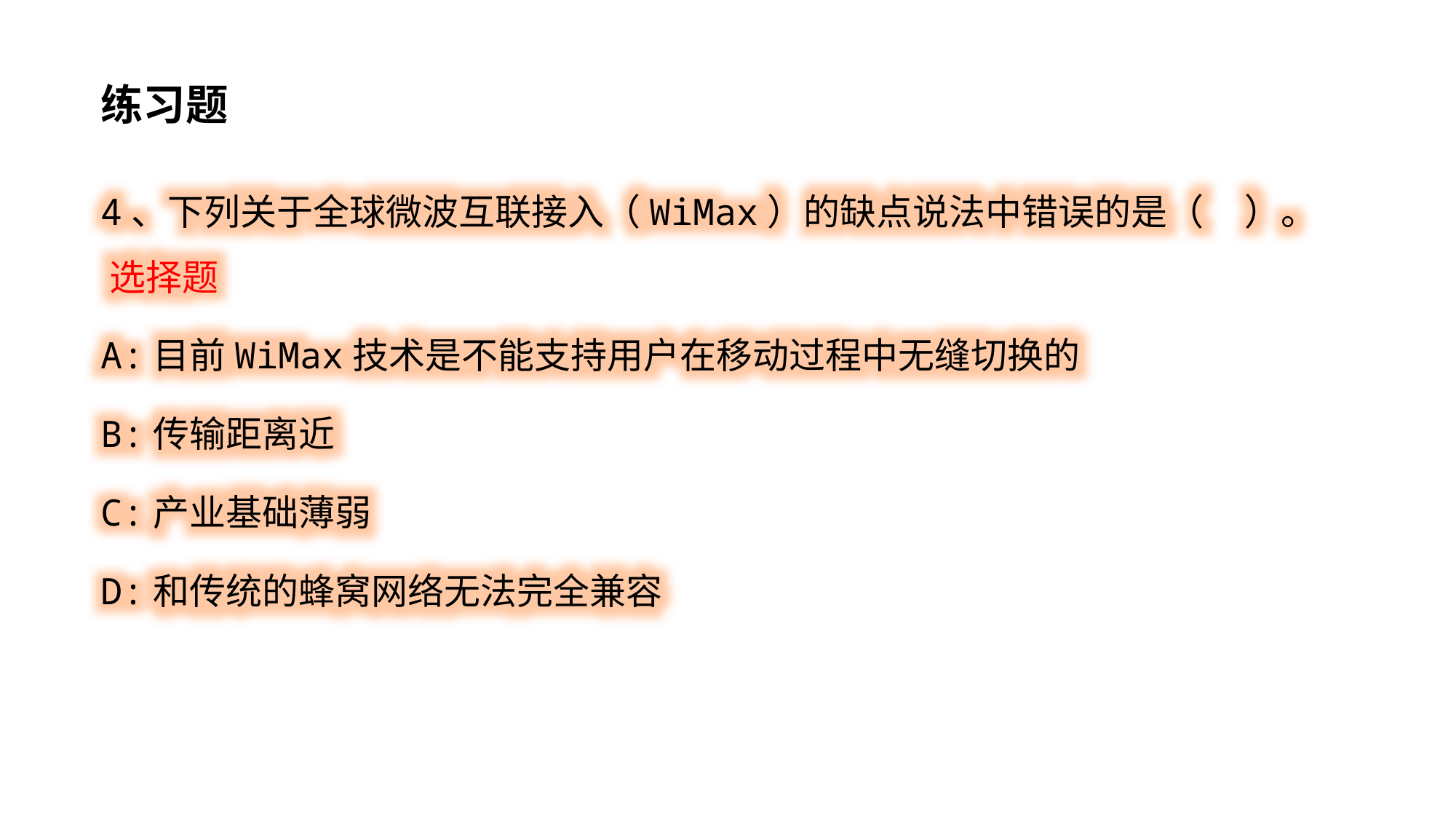

练习题
4、下列关于全球微波互联接入（WiMax）的缺点说法中错误的是（     ）。  选择题

A:目前WiMax技术是不能支持用户在移动过程中无缝切换的

B:传输距离近

C:产业基础薄弱

D:和传统的蜂窝网络无法完全兼容